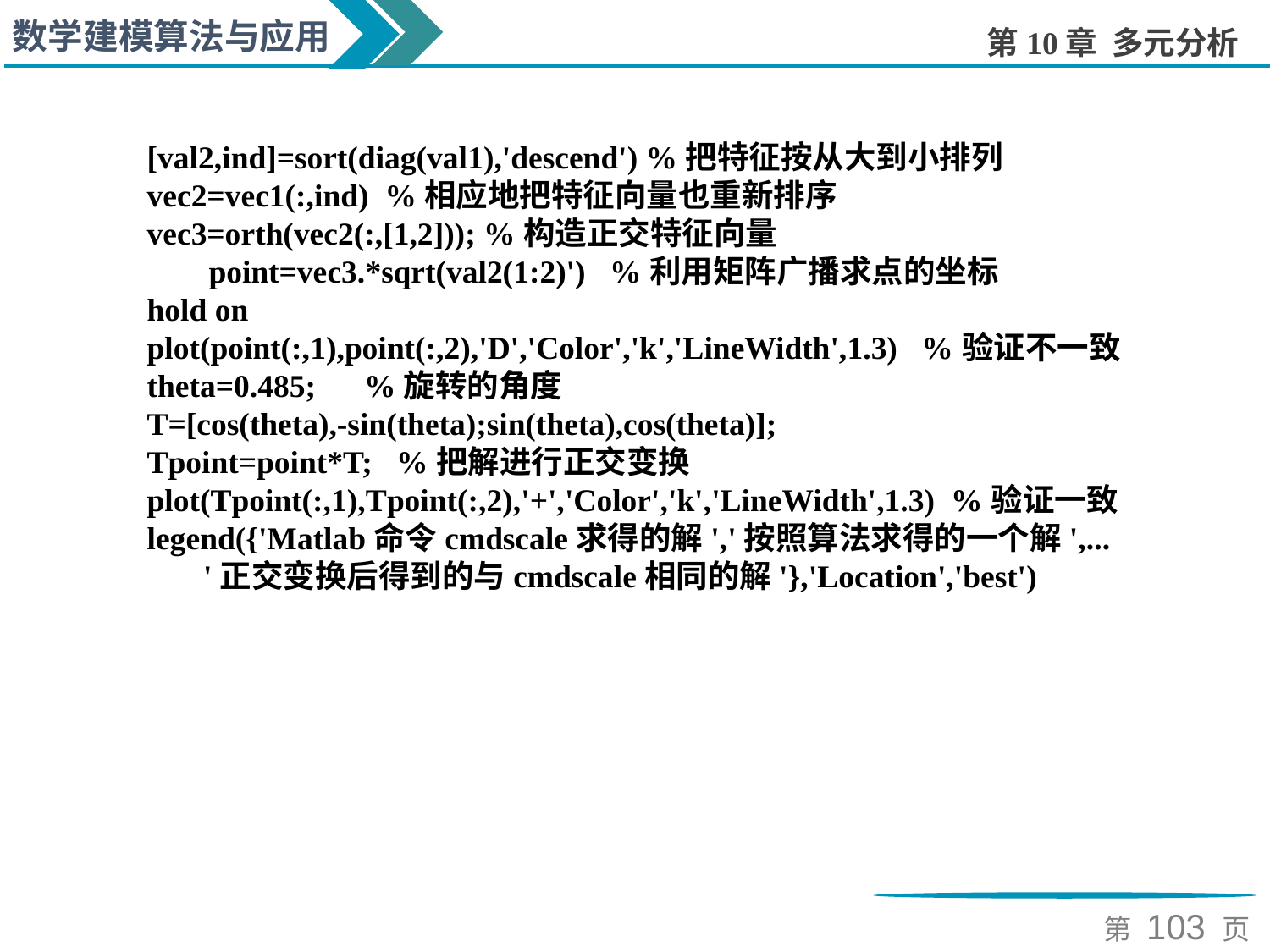

[val2,ind]=sort(diag(val1),'descend') %把特征按从大到小排列
vec2=vec1(:,ind)  %相应地把特征向量也重新排序
vec3=orth(vec2(:,[1,2])); %构造正交特征向量
point=vec3.*sqrt(val2(1:2)')   %利用矩阵广播求点的坐标
hold on
plot(point(:,1),point(:,2),'D','Color','k','LineWidth',1.3)   %验证不一致
theta=0.485;      %旋转的角度
T=[cos(theta),-sin(theta);sin(theta),cos(theta)];
Tpoint=point*T;   %把解进行正交变换
plot(Tpoint(:,1),Tpoint(:,2),'+','Color','k','LineWidth',1.3)  %验证一致
legend({'Matlab命令cmdscale求得的解','按照算法求得的一个解',...
       '正交变换后得到的与cmdscale相同的解'},'Location','best')